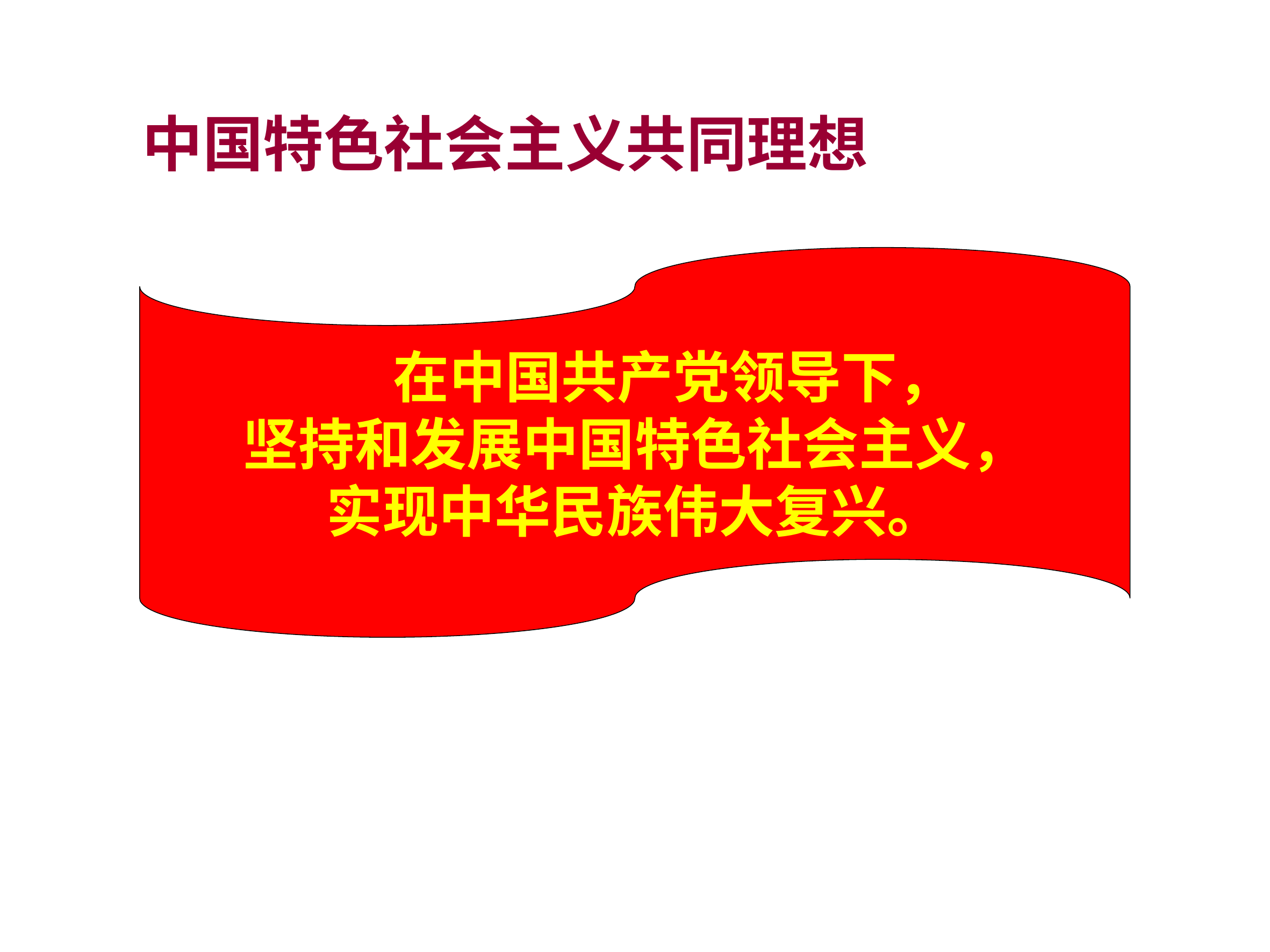

中国特色社会主义共同理想
     在中国共产党领导下，
坚持和发展中国特色社会主义，
实现中华民族伟大复兴。